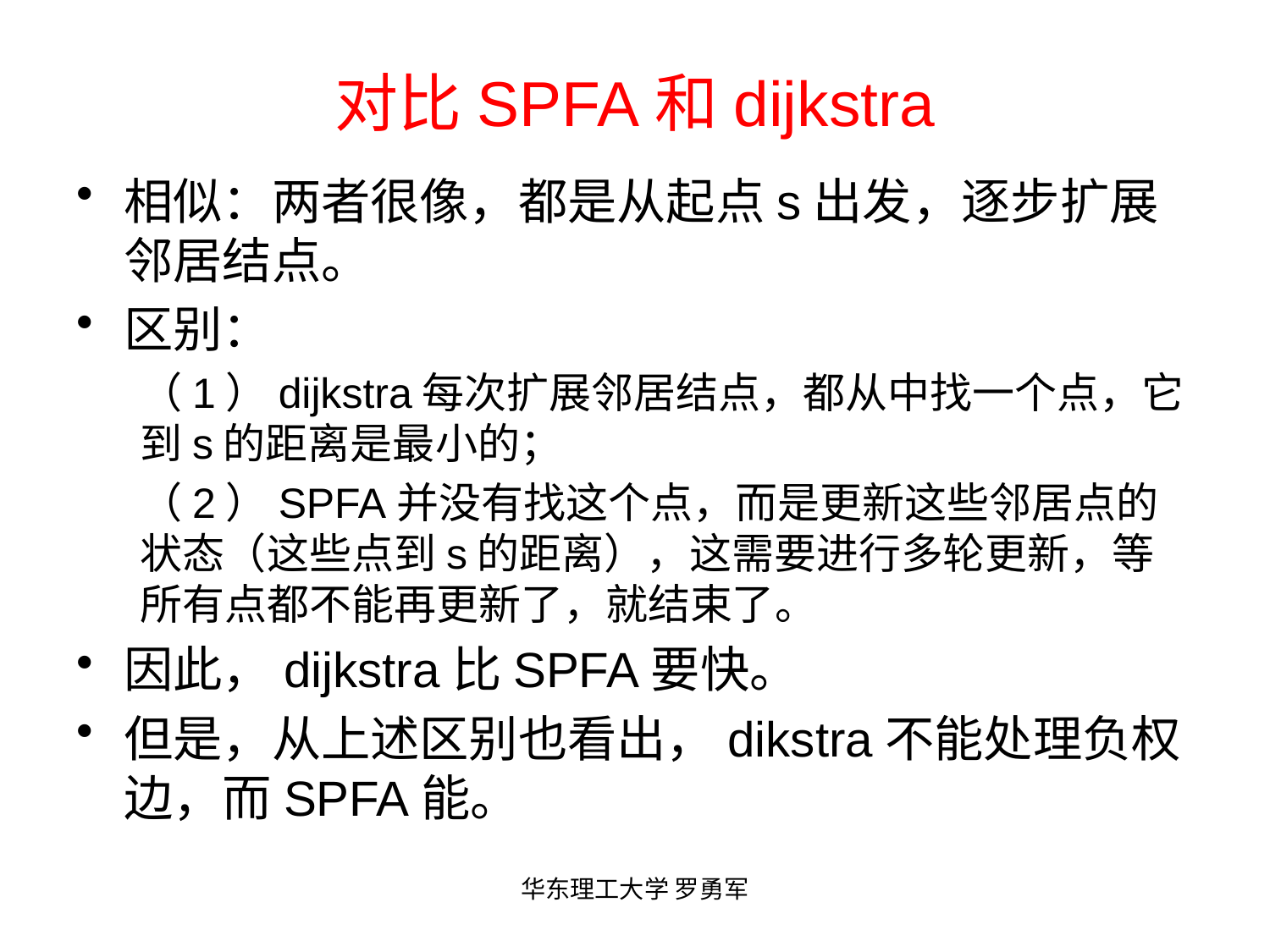

# 对比SPFA和dijkstra
相似：两者很像，都是从起点s出发，逐步扩展邻居结点。
区别：
（1）dijkstra每次扩展邻居结点，都从中找一个点，它到s的距离是最小的；
（2）SPFA并没有找这个点，而是更新这些邻居点的状态（这些点到s的距离），这需要进行多轮更新，等所有点都不能再更新了，就结束了。
因此，dijkstra比SPFA要快。
但是，从上述区别也看出，dikstra不能处理负权边，而SPFA能。
华东理工大学 罗勇军